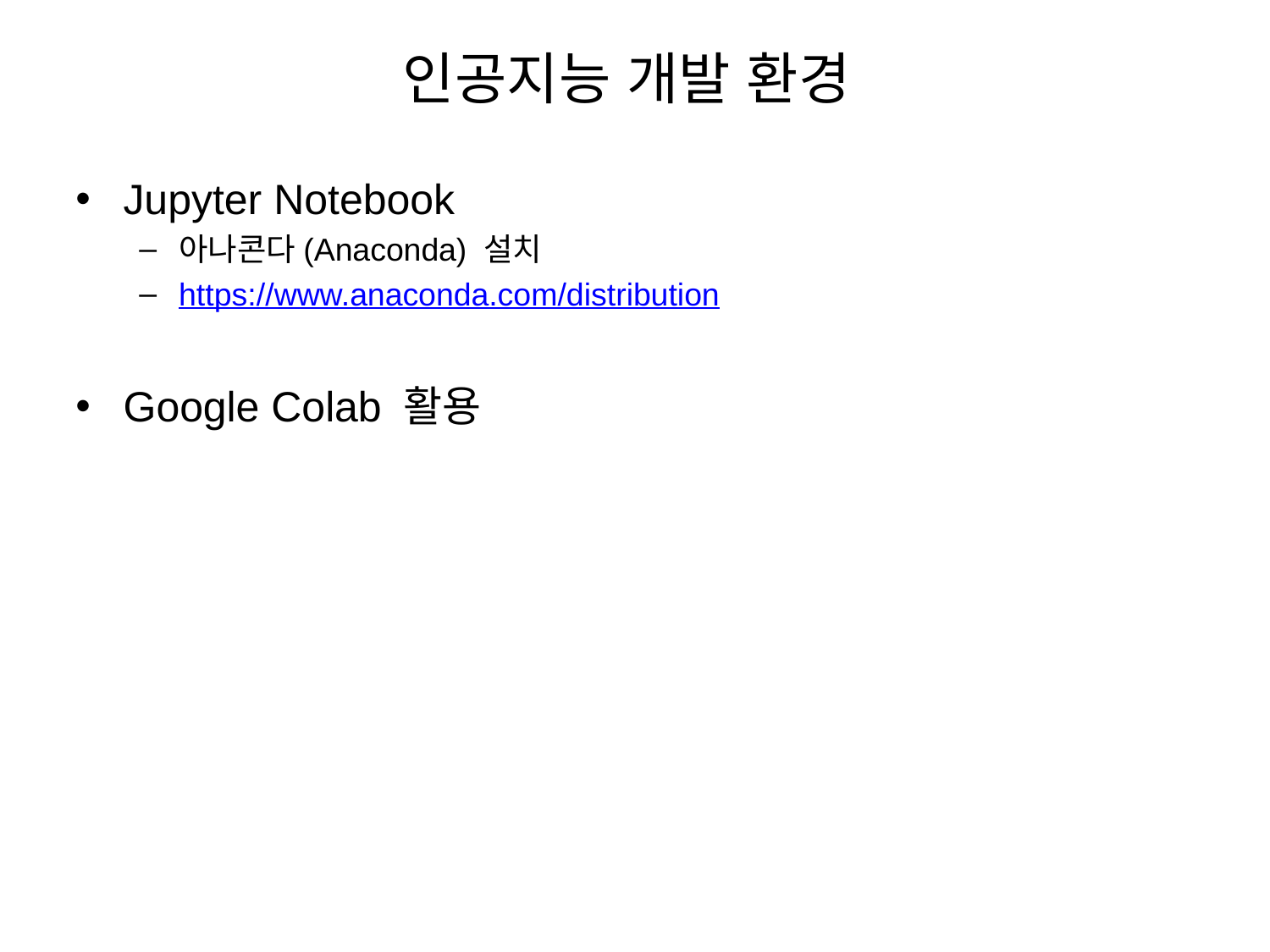

# 인공지능 개발 환경
Jupyter Notebook
아나콘다(Anaconda) 설치
https://www.anaconda.com/distribution

Google Colab 활용